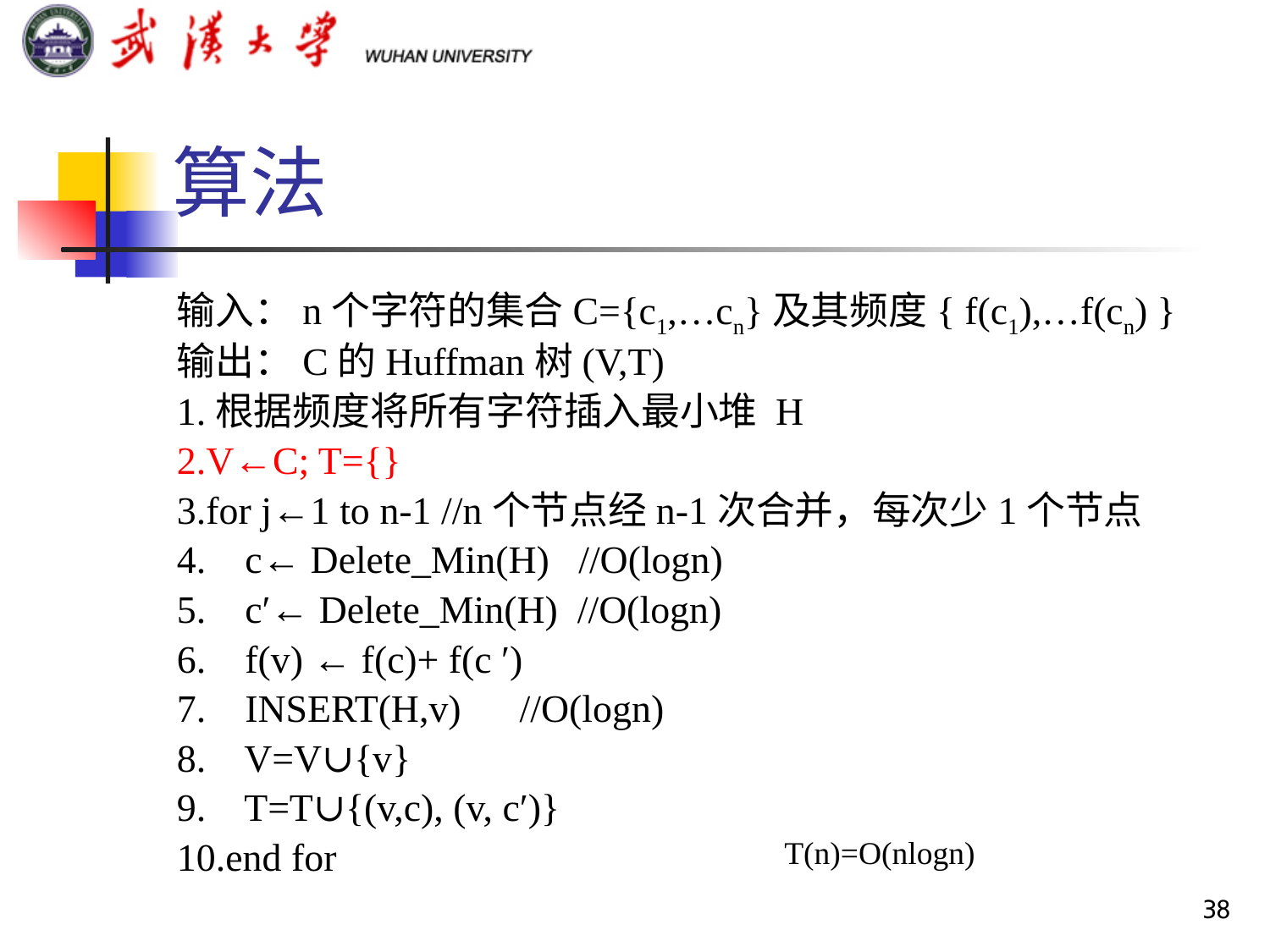

# 算法
输入：n个字符的集合C={c1,…cn}及其频度{ f(c1),…f(cn) }
输出：C的Huffman树(V,T)
1.根据频度将所有字符插入最小堆 H
2.V←C; T={}
3.for j←1 to n-1 //n个节点经n-1次合并，每次少1个节点
4.    c← Delete_Min(H)   //O(logn)
5.    c′← Delete_Min(H)  //O(logn)
6.    f(v) ← f(c)+ f(c ′)
7.    INSERT(H,v)      //O(logn)
8.    V=V∪{v}
9.    T=T∪{(v,c), (v, c′)}
10.end for
T(n)=O(nlogn)
38